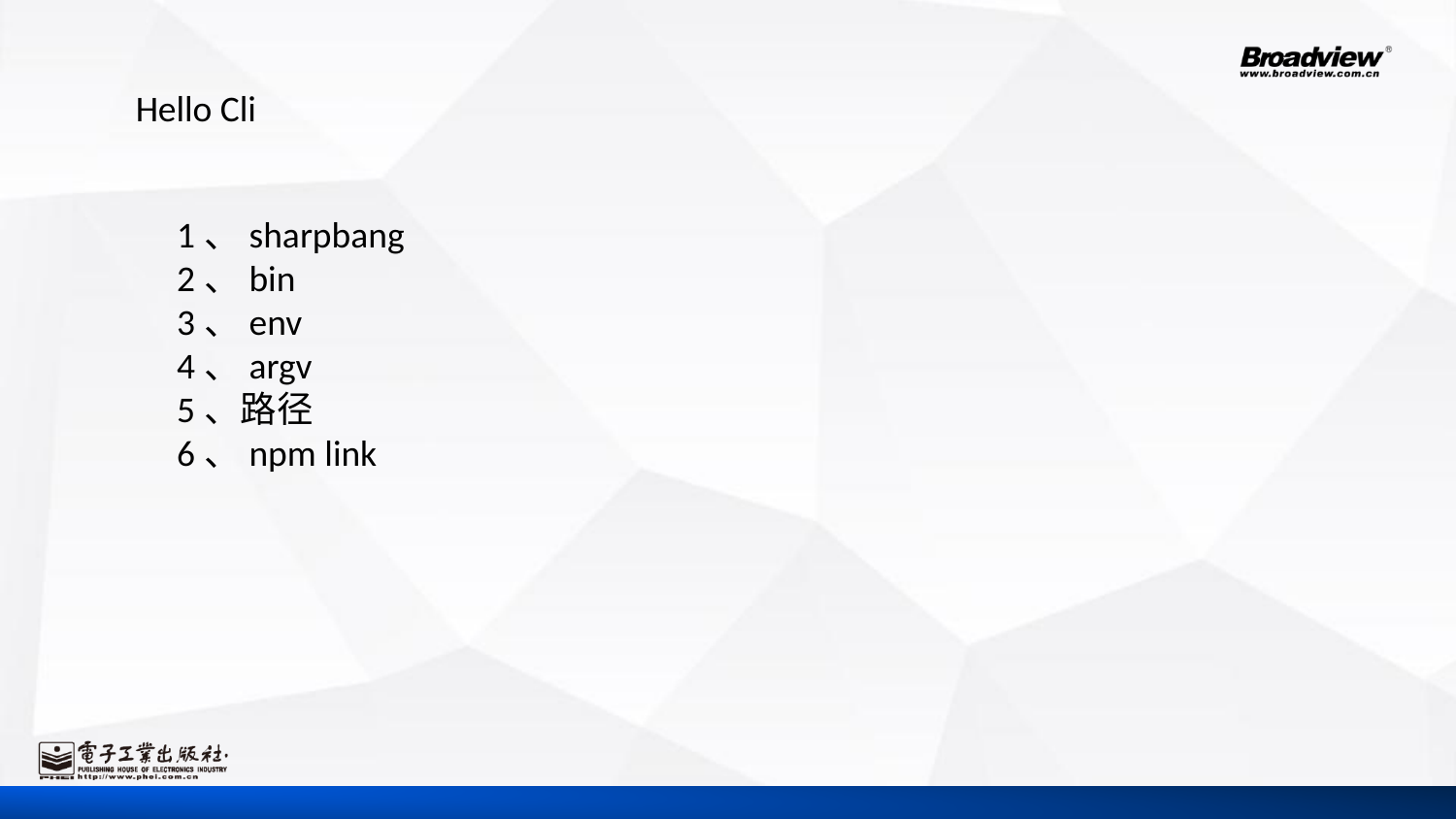

Hello Cli
1、sharpbang
2、bin
3、env
4、argv
5、路径
6、npm link